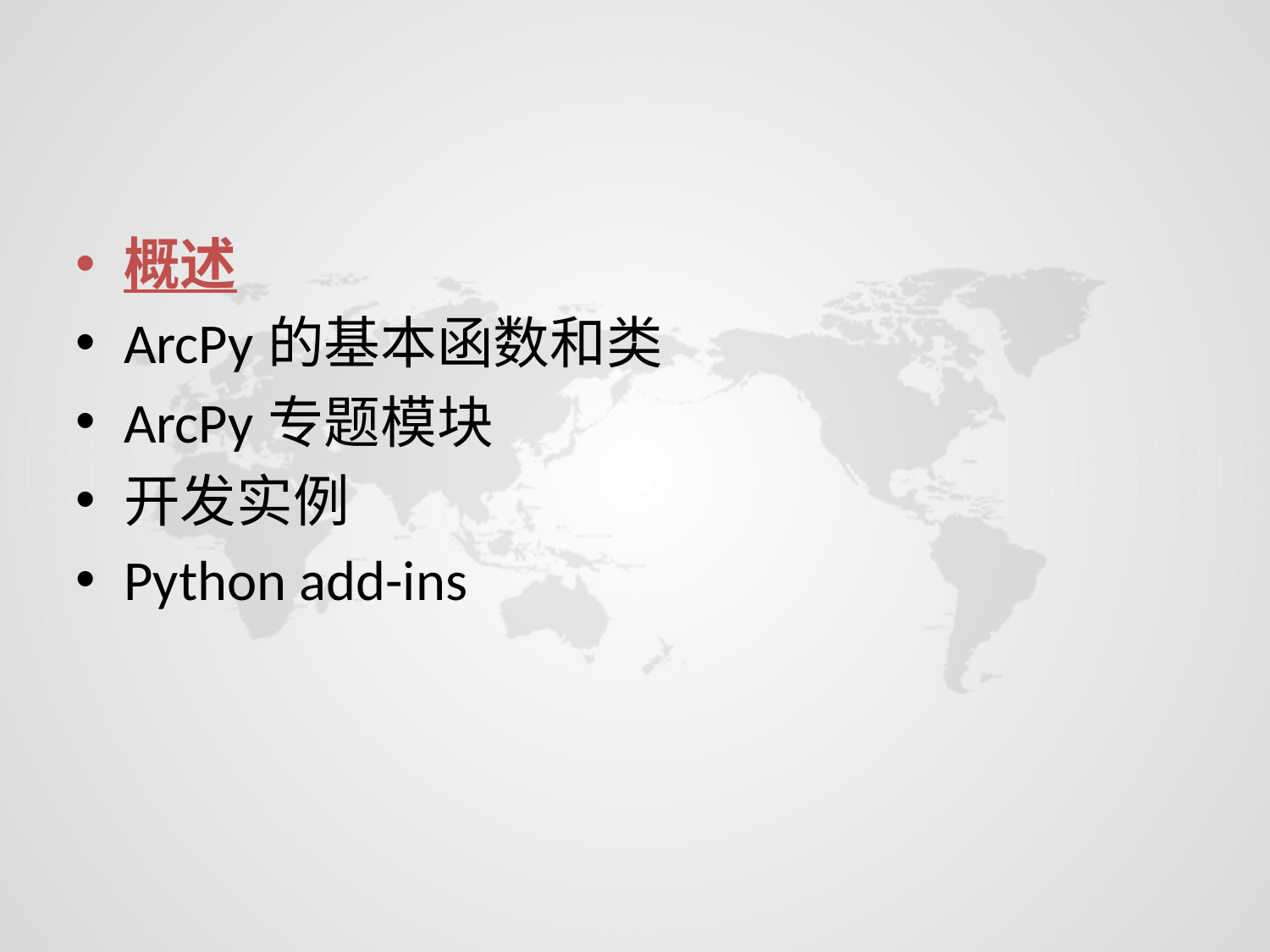

#
概述
ArcPy的基本函数和类
ArcPy专题模块
开发实例
Python add-ins